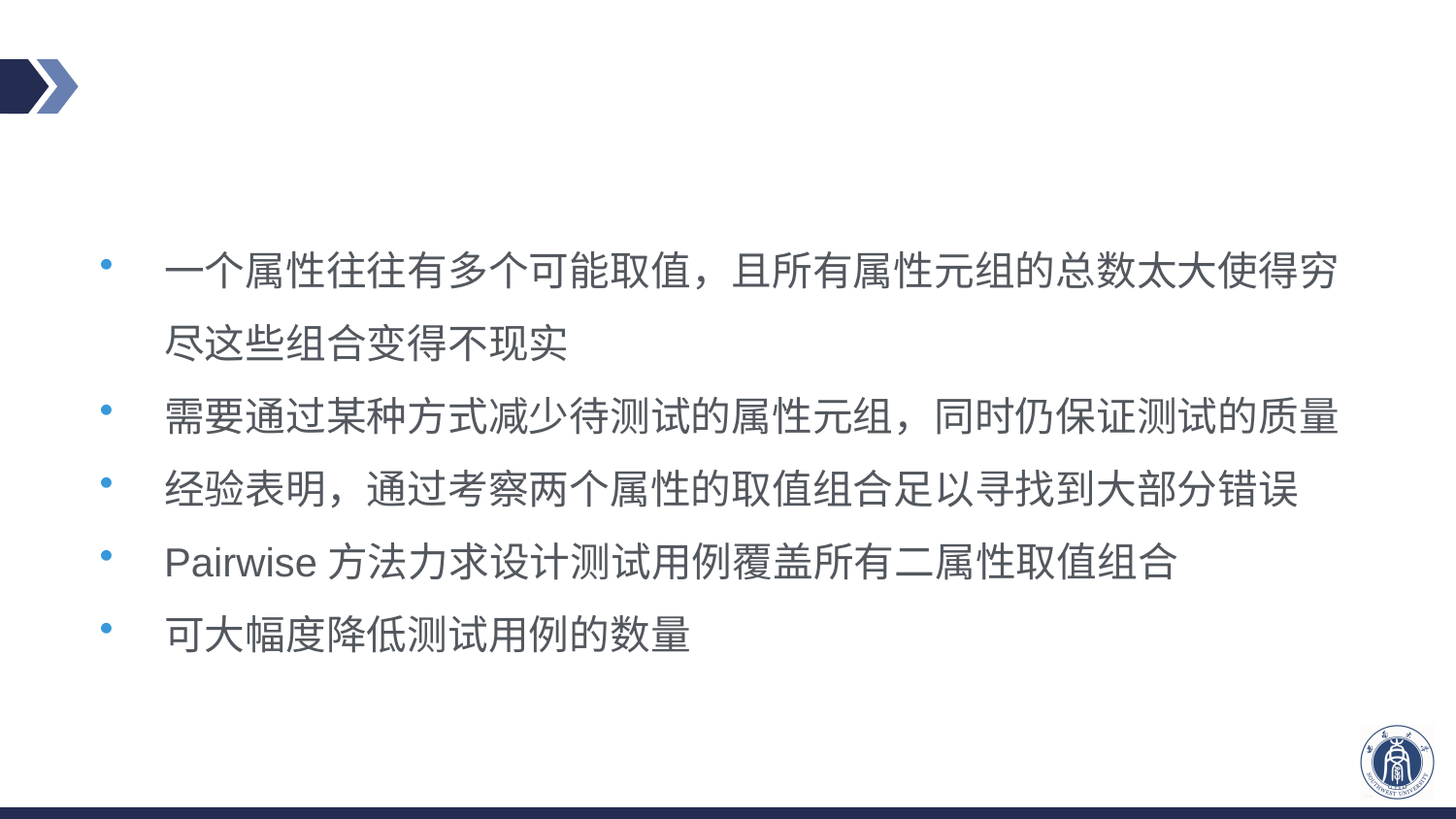

#
一个属性往往有多个可能取值，且所有属性元组的总数太大使得穷尽这些组合变得不现实
需要通过某种方式减少待测试的属性元组，同时仍保证测试的质量
经验表明，通过考察两个属性的取值组合足以寻找到大部分错误
Pairwise方法力求设计测试用例覆盖所有二属性取值组合
可大幅度降低测试用例的数量